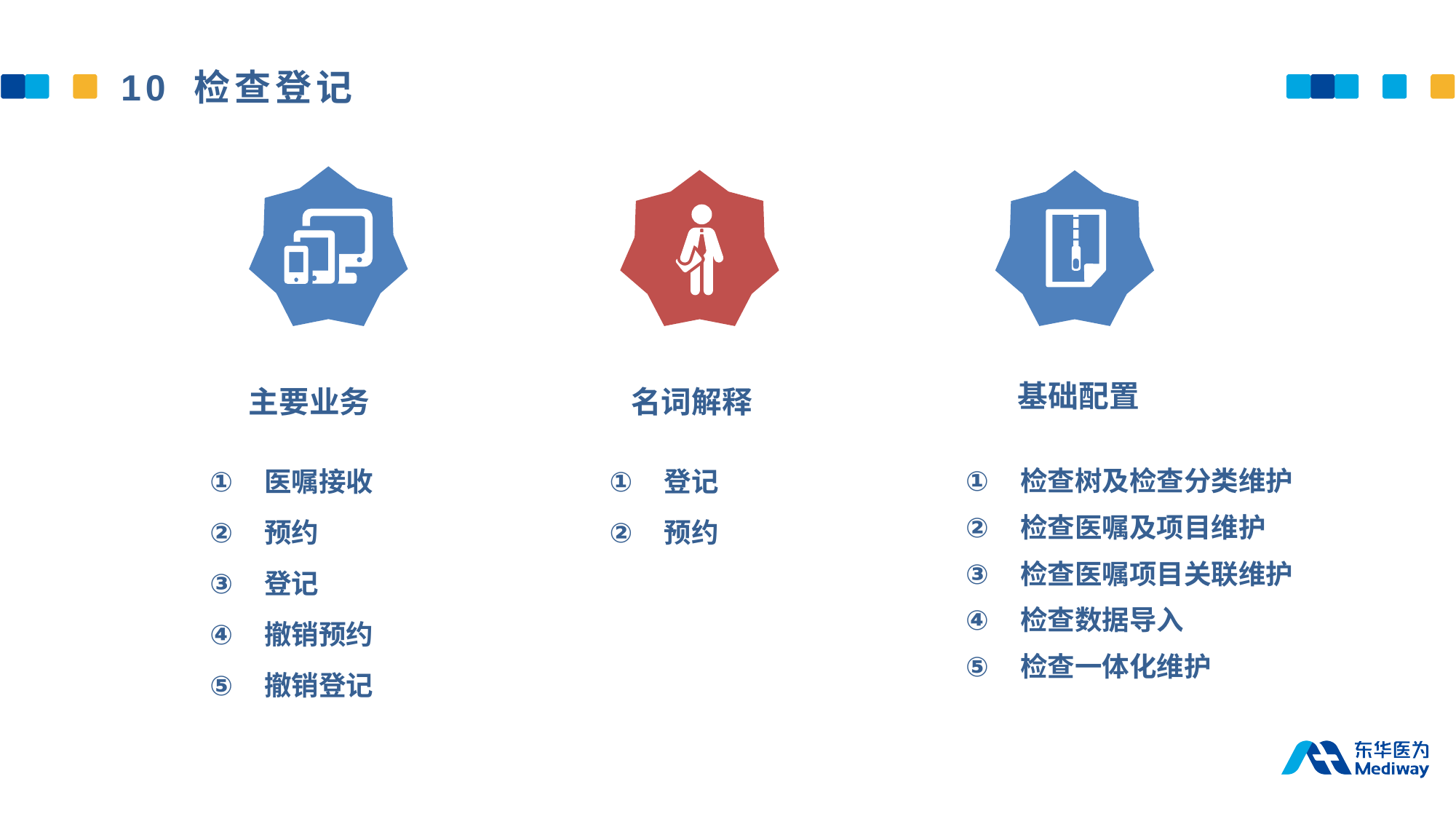

10 检查登记

基础配置
主要业务
名词解释
检查树及检查分类维护
检查医嘱及项目维护
检查医嘱项目关联维护
检查数据导入
检查一体化维护
医嘱接收
预约
登记
撤销预约
撤销登记
登记
预约